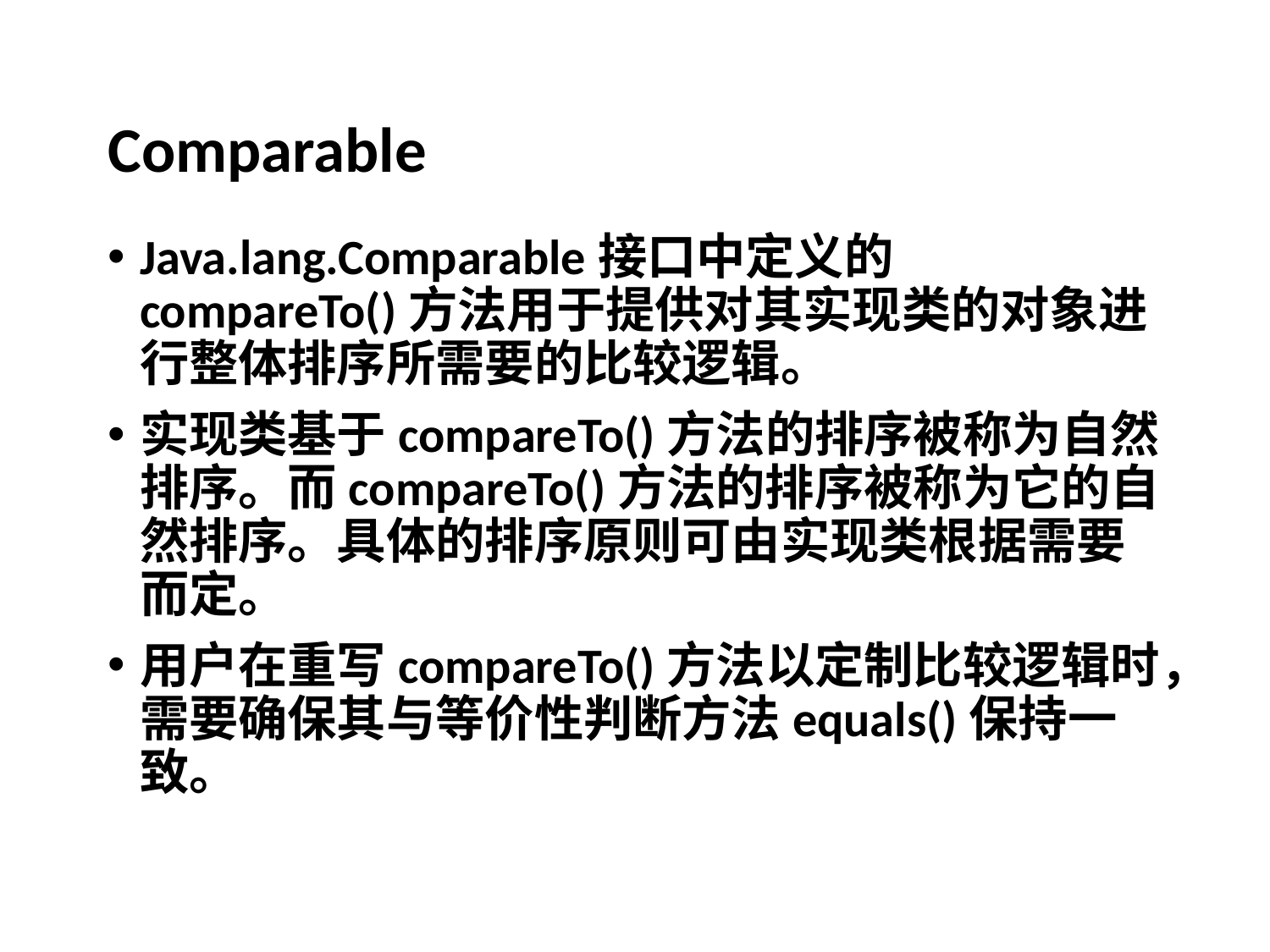

# Comparable
Java.lang.Comparable接口中定义的compareTo()方法用于提供对其实现类的对象进行整体排序所需要的比较逻辑。
实现类基于compareTo()方法的排序被称为自然排序。而compareTo()方法的排序被称为它的自然排序。具体的排序原则可由实现类根据需要而定。
用户在重写compareTo()方法以定制比较逻辑时，需要确保其与等价性判断方法equals()保持一致。